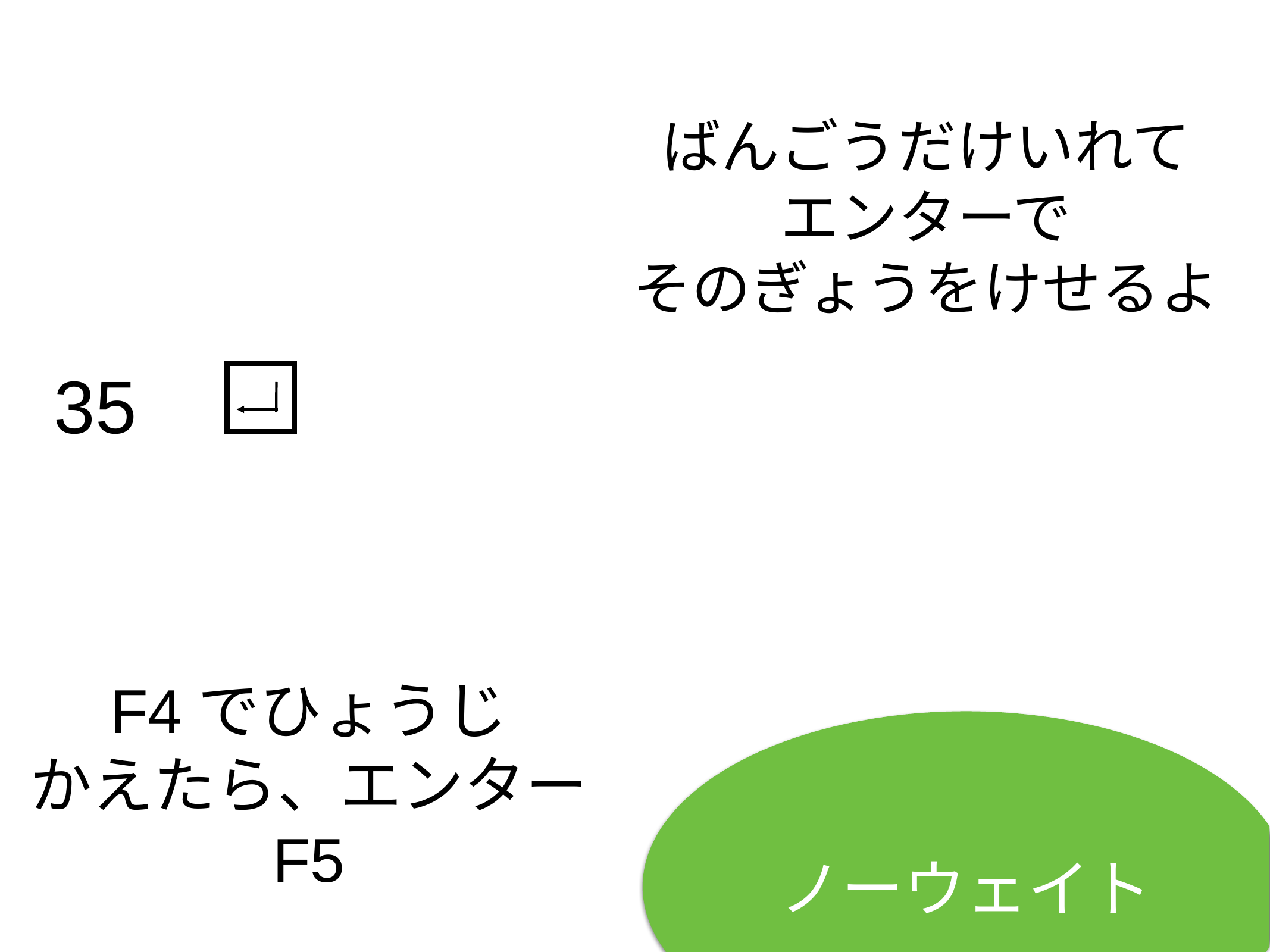

ばんごうだけいれて
エンターで
そのぎょうをけせるよ
35

# F4でひょうじ
かえたら、エンター
F5
ノーウェイト